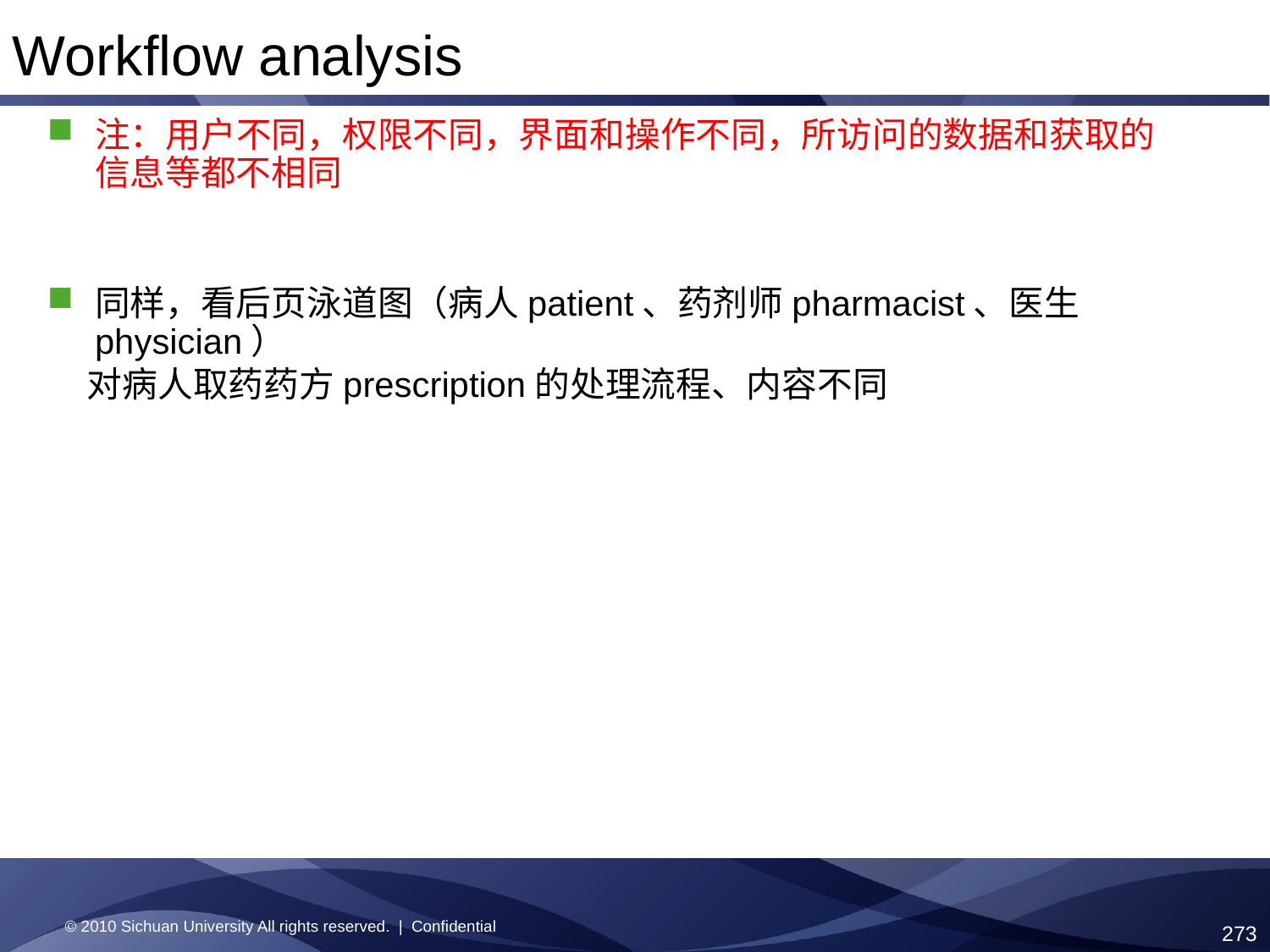

Workflow analysis
注：用户不同，权限不同，界面和操作不同，所访问的数据和获取的信息等都不相同

同样，看后页泳道图（病人patient、药剂师pharmacist、医生physician）
    对病人取药药方prescription的处理流程、内容不同
© 2010 Sichuan University All rights reserved.  |  Confidential
273